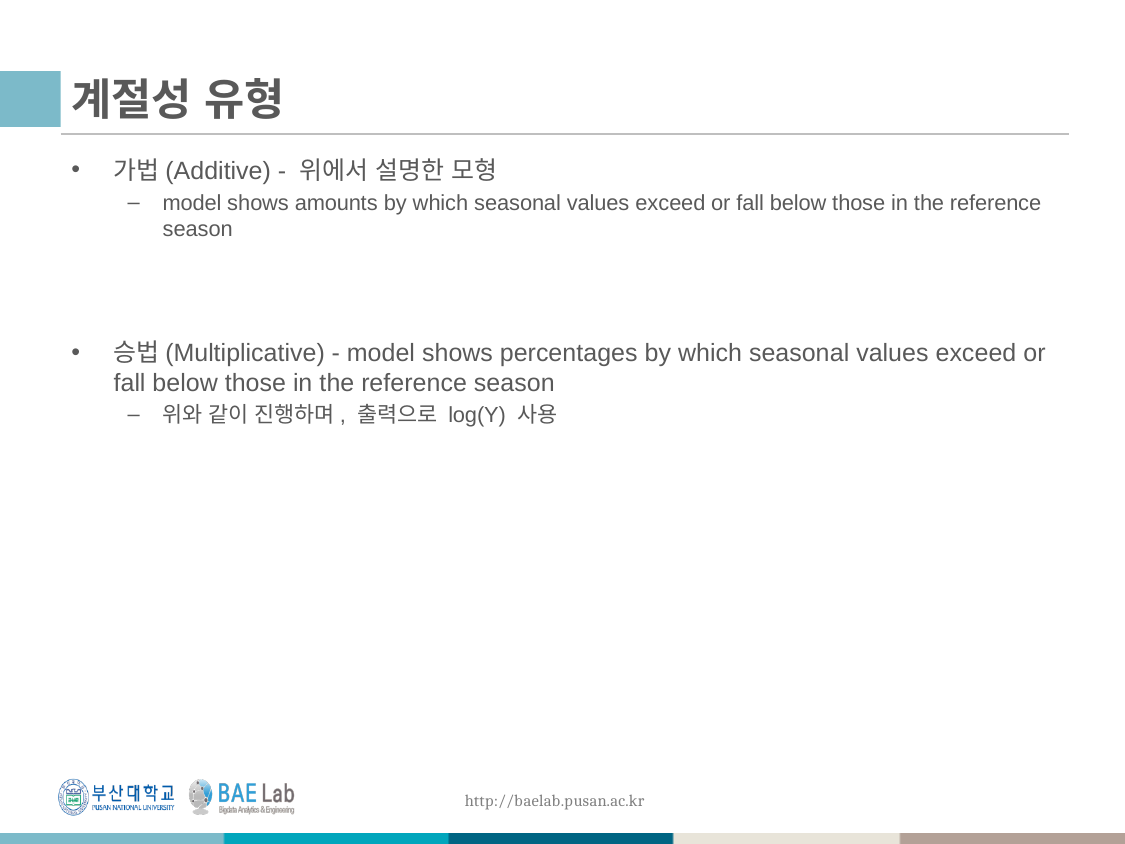

# 계절성 유형
가법(Additive) - 위에서 설명한 모형
model shows amounts by which seasonal values exceed or fall below those in the reference season

승법(Multiplicative) - model shows percentages by which seasonal values exceed or fall below those in the reference season
위와 같이 진행하며, 출력으로 log(Y) 사용